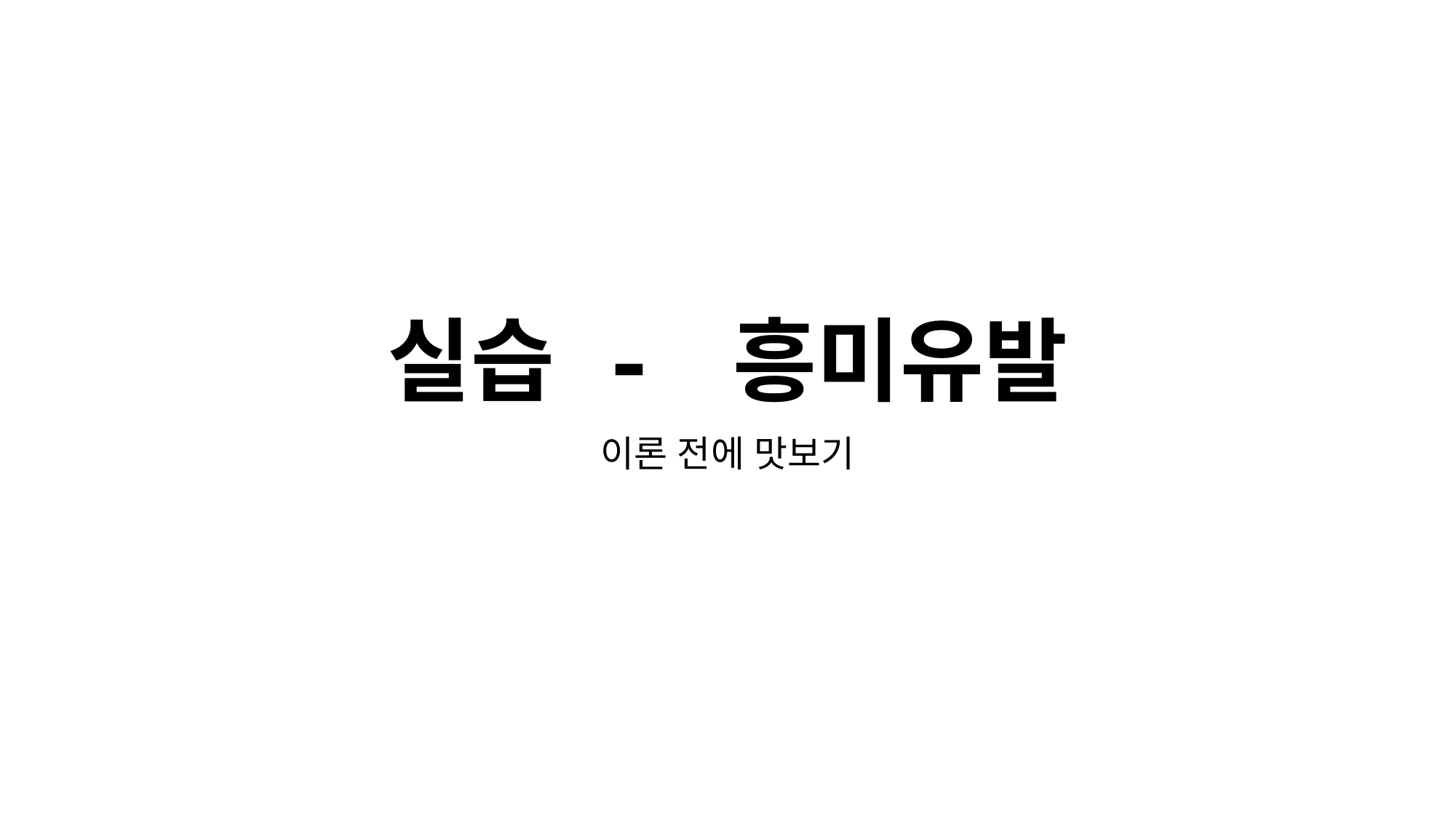

# 실습 - 흥미유발
이론 전에 맛보기